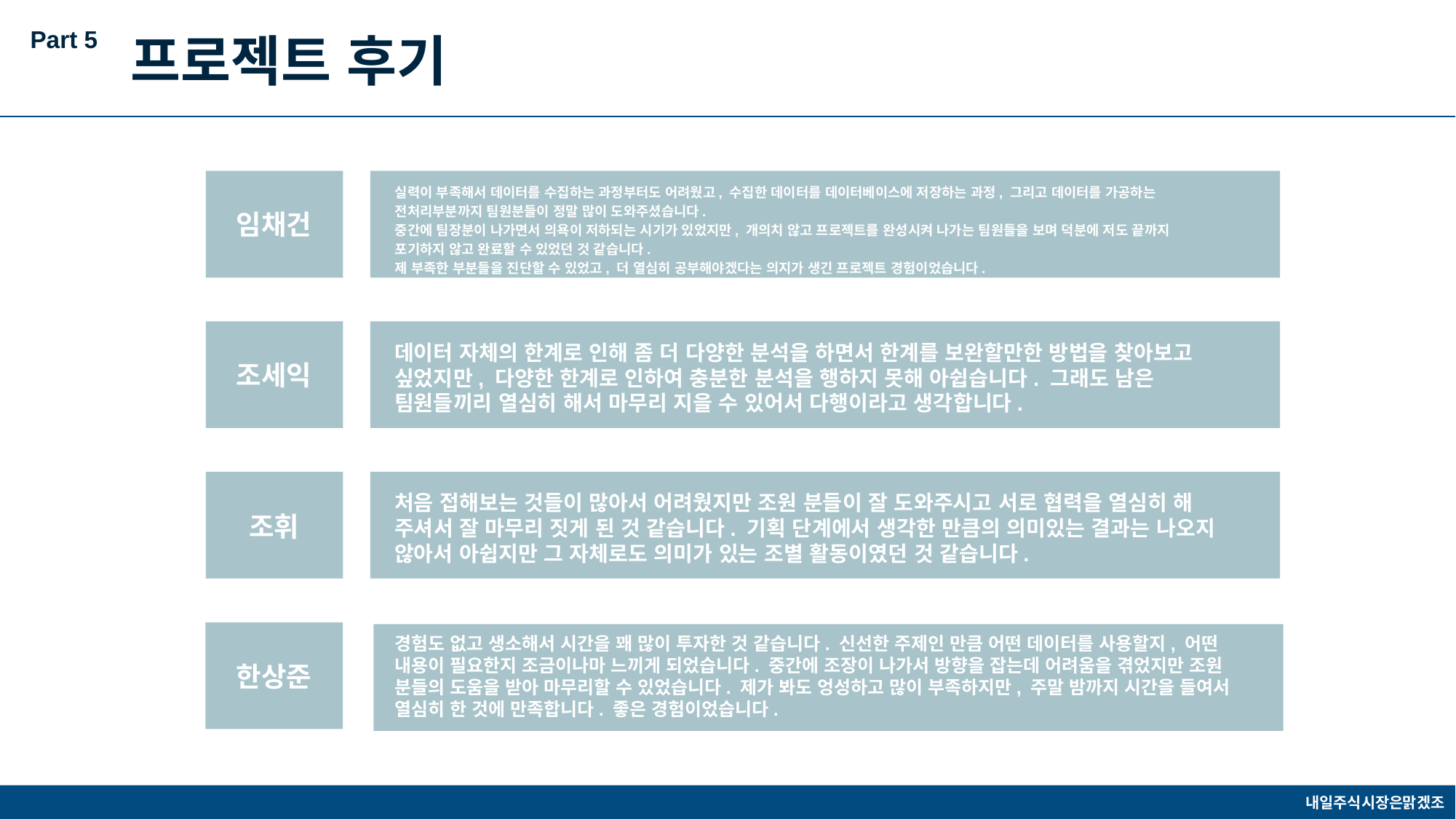

Part 5
프로젝트 후기

실력이 부족해서 데이터를 수집하는 과정부터도 어려웠고, 수집한 데이터를 데이터베이스에 저장하는 과정, 그리고 데이터를 가공하는 전처리부분까지 팀원분들이 정말 많이 도와주셨습니다.
중간에 팀장분이 나가면서 의욕이 저하되는 시기가 있었지만, 개의치 않고 프로젝트를 완성시켜 나가는 팀원들을 보며 덕분에 저도 끝까지 포기하지 않고 완료할 수 있었던 것 같습니다.
제 부족한 부분들을 진단할 수 있었고, 더 열심히 공부해야겠다는 의지가 생긴 프로젝트 경험이었습니다.
임채건

데이터 자체의 한계로 인해 좀 더 다양한 분석을 하면서 한계를 보완할만한 방법을 찾아보고 싶었지만, 다양한 한계로 인하여 충분한 분석을 행하지 못해 아쉽습니다. 그래도 남은 팀원들끼리 열심히 해서 마무리 지을 수 있어서 다행이라고 생각합니다.
조세익

처음 접해보는 것들이 많아서 어려웠지만 조원 분들이 잘 도와주시고 서로 협력을 열심히 해 주셔서 잘 마무리 짓게 된 것 같습니다. 기획 단계에서 생각한 만큼의 의미있는 결과는 나오지 않아서 아쉽지만 그 자체로도 의미가 있는 조별 활동이였던 것 같습니다.
조휘
한상준

경험도 없고 생소해서 시간을 꽤 많이 투자한 것 같습니다. 신선한 주제인 만큼 어떤 데이터를 사용할지, 어떤 내용이 필요한지 조금이나마 느끼게 되었습니다. 중간에 조장이 나가서 방향을 잡는데 어려움을 겪었지만 조원 분들의 도움을 받아 마무리할 수 있었습니다. 제가 봐도 엉성하고 많이 부족하지만, 주말 밤까지 시간을 들여서 열심히 한 것에 만족합니다. 좋은 경험이었습니다.
한상준
내일주식시장은맑겠조